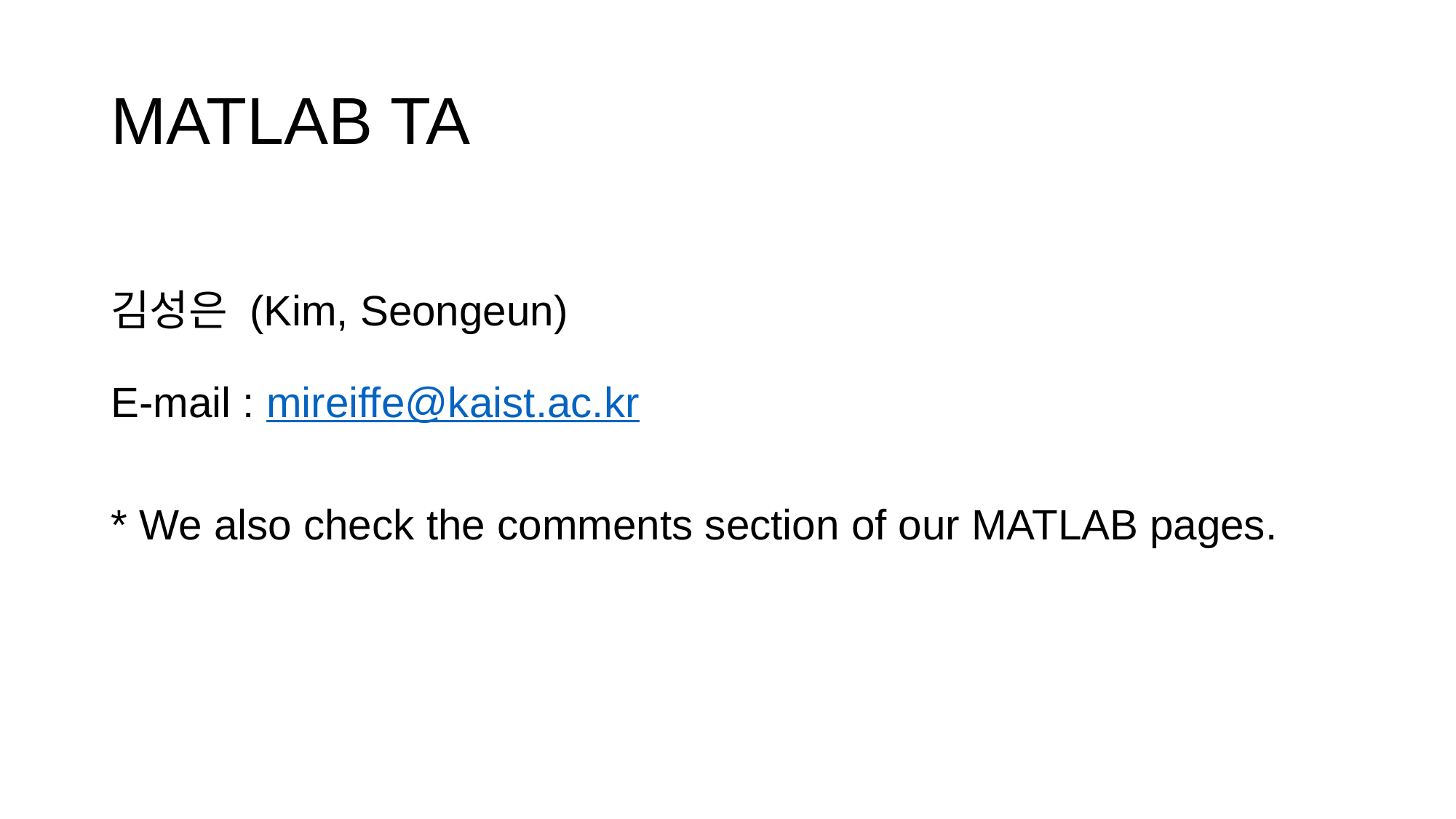

# MATLAB TA

김성은 (Kim, Seongeun)
E-mail : mireiffe@kaist.ac.kr

* We also check the comments section of our MATLAB pages.